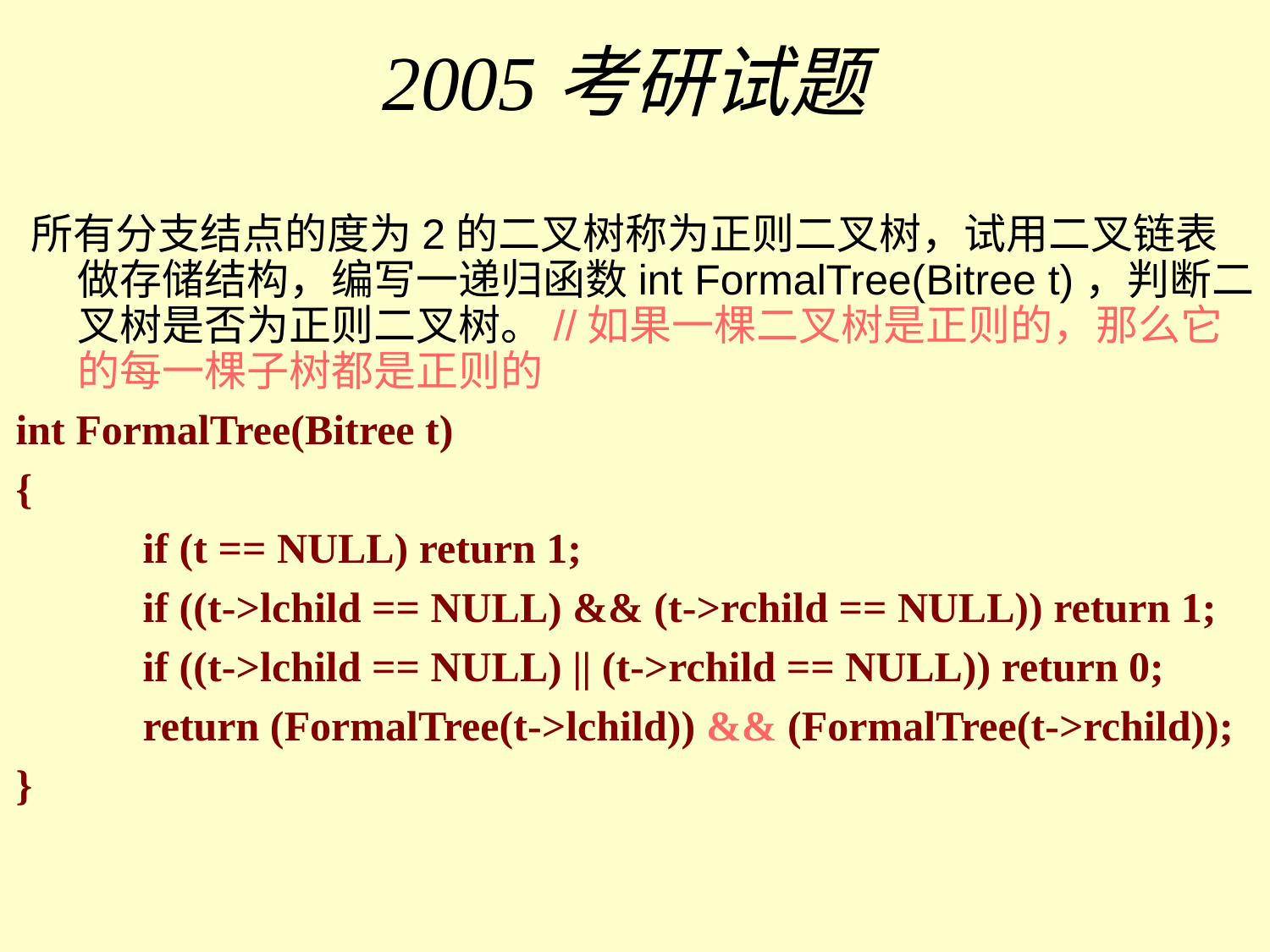

# 2005考研试题
    所有分支结点的度为2的二叉树称为正则二叉树，试用二叉链表做存储结构，编写一递归函数int FormalTree(Bitree t)，判断二叉树是否为正则二叉树。//如果一棵二叉树是正则的，那么它的每一棵子树都是正则的
int FormalTree(Bitree t)
{
	if (t == NULL) return 1;
	if ((t->lchild == NULL) && (t->rchild == NULL)) return 1;
	if ((t->lchild == NULL) || (t->rchild == NULL)) return 0;
	return (FormalTree(t->lchild)) && (FormalTree(t->rchild));
}